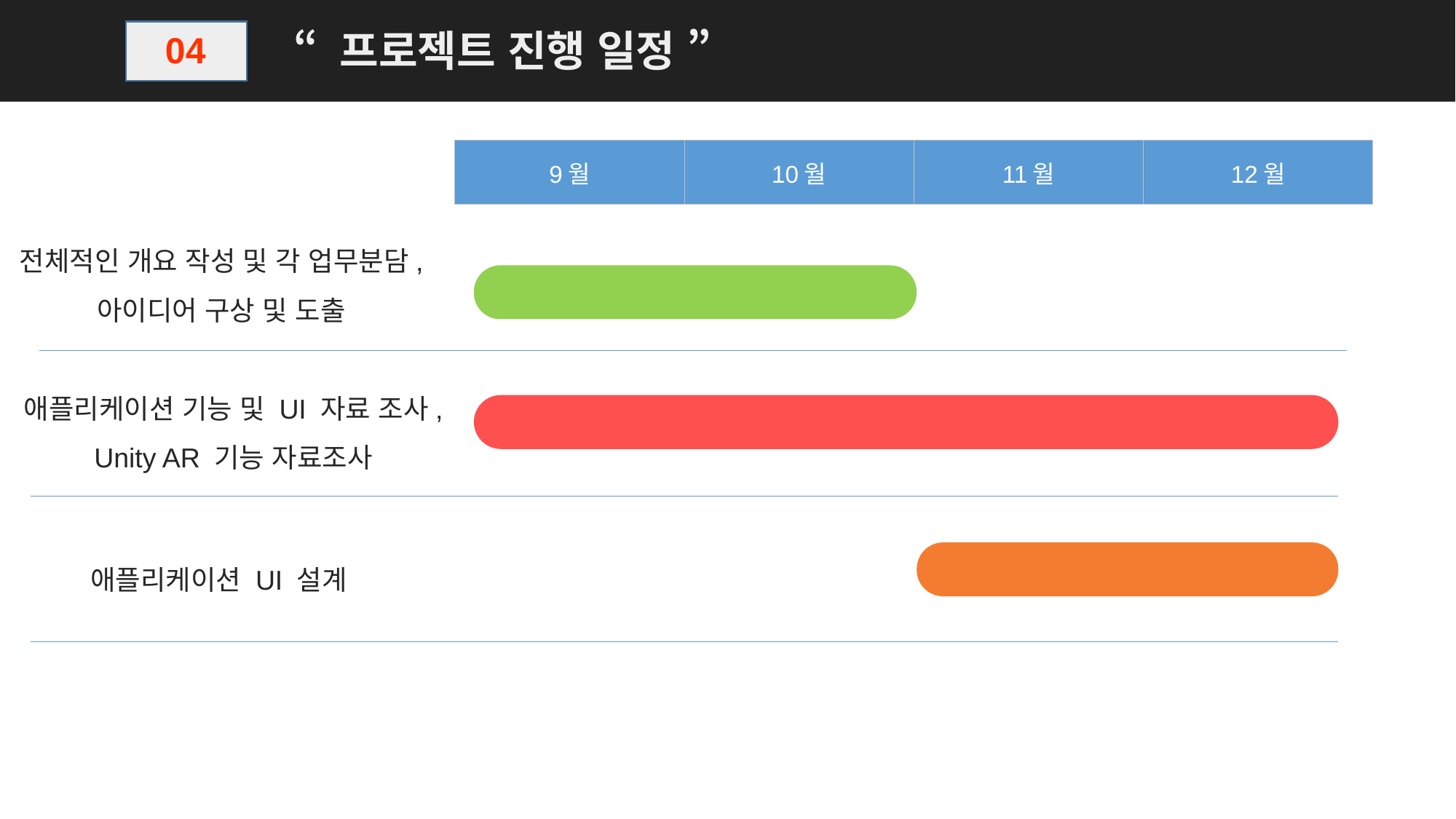

“ 프로젝트 진행 일정 ”

04
| 9월 | 10월 | 11월 | 12월 |
| --- | --- | --- | --- |
전체적인 개요 작성 및 각 업무분담,
아이디어 구상 및 도출

애플리케이션 기능 및 UI 자료 조사,
Unity AR 기능 자료조사

애플리케이션 UI 설계